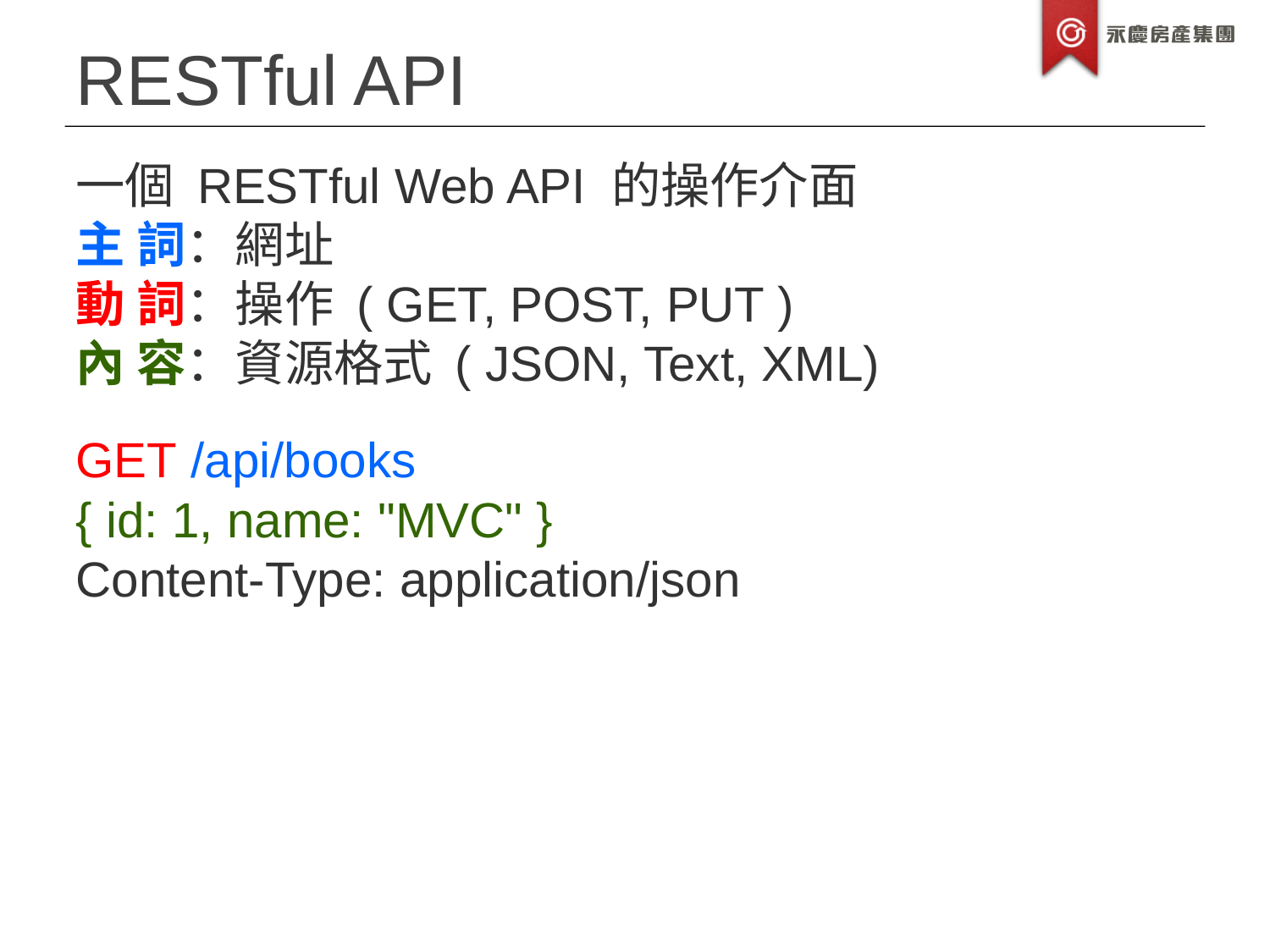

RESTful API
一個 RESTful Web API 的操作介面
主 詞：網址
動 詞：操作 ( GET, POST, PUT )
內 容：資源格式 ( JSON, Text, XML)

GET /api/books
{ id: 1, name: "MVC" }
Content-Type: application/json